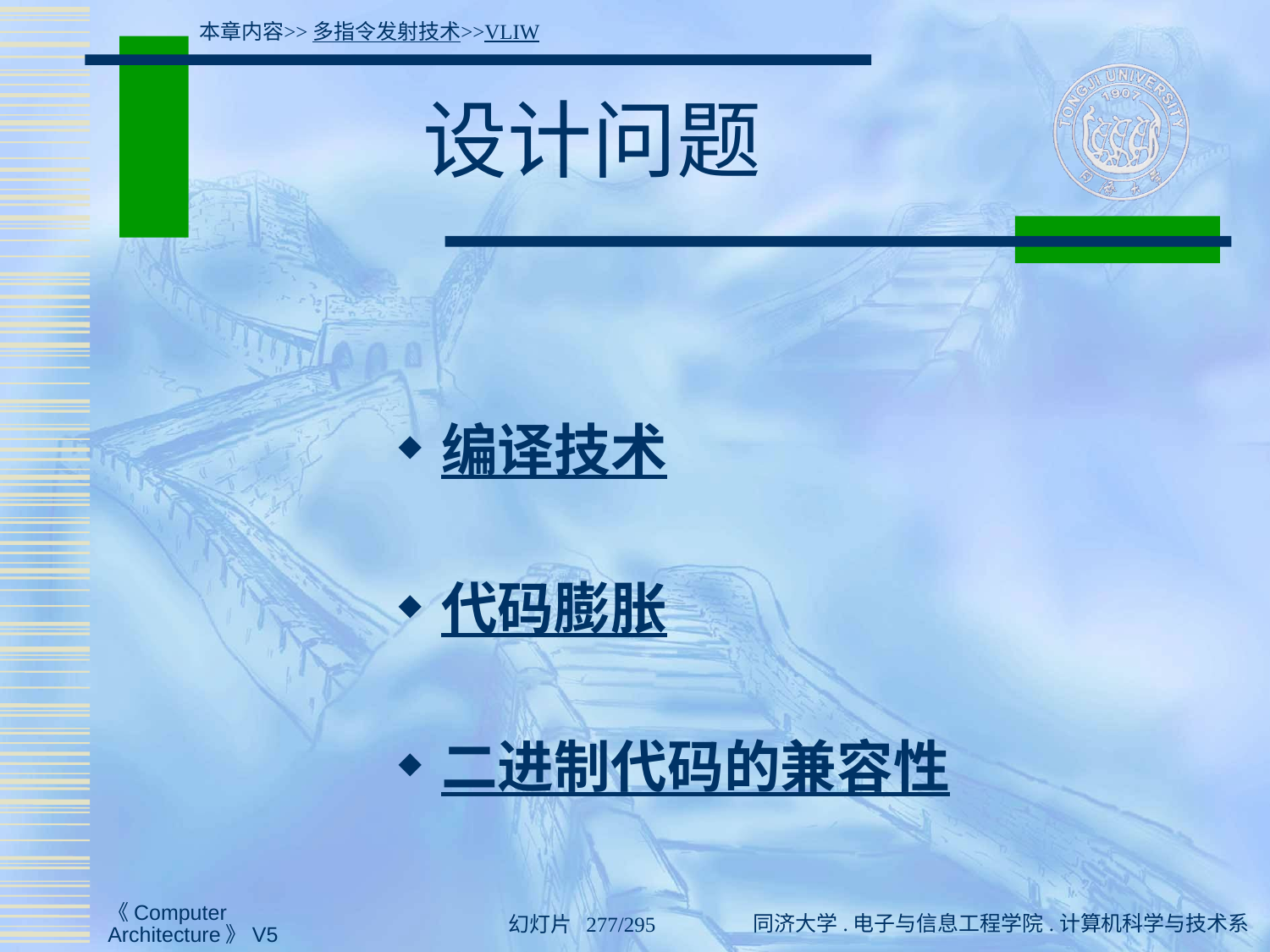

本章内容>>多指令发射技术>>VLIW
# 设计问题
编译技术
代码膨胀
二进制代码的兼容性